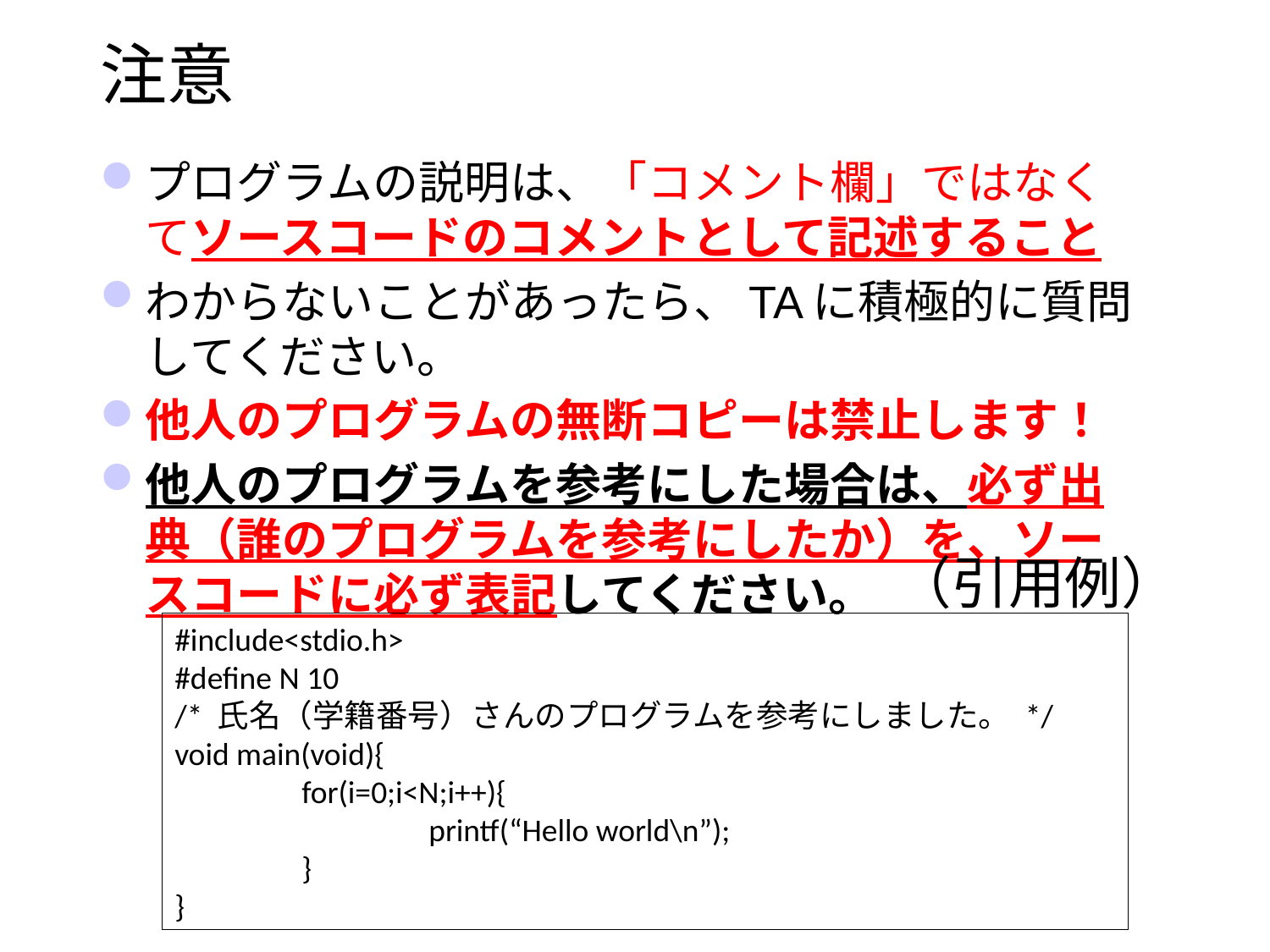

# 注意
プログラムの説明は、「コメント欄」ではなくてソースコードのコメントとして記述すること
わからないことがあったら、TAに積極的に質問してください。
他人のプログラムの無断コピーは禁止します！
他人のプログラムを参考にした場合は、必ず出典（誰のプログラムを参考にしたか）を、ソースコードに必ず表記してください。
（引用例）
#include<stdio.h>
#define N 10
/* 氏名（学籍番号）さんのプログラムを参考にしました。 */
void main(void){
	for(i=0;i<N;i++){
		printf(“Hello world\n”);
	}
}